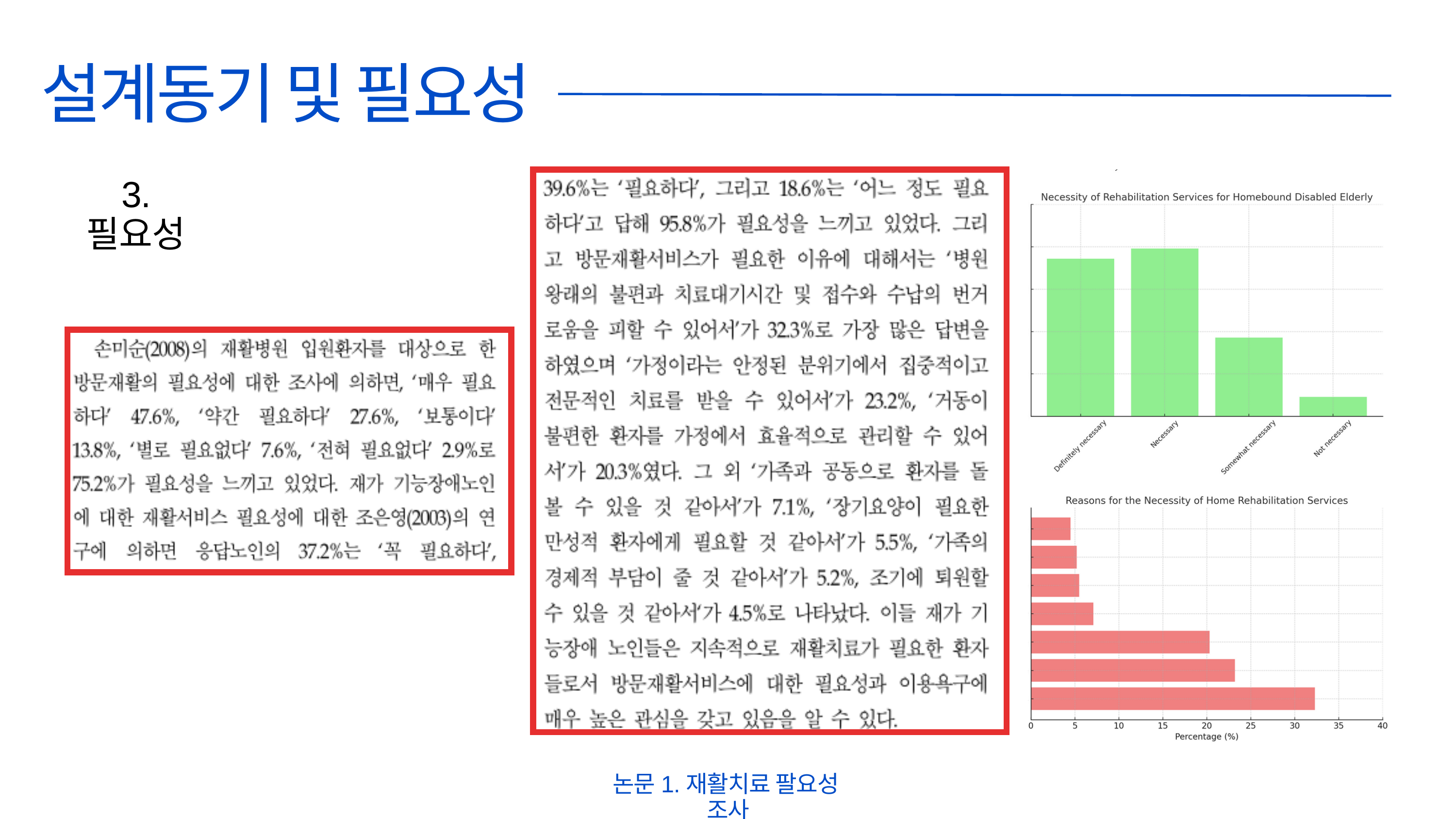

설계동기 및 필요성

3. 필요성

논문1.재활치료 팔요성  조사